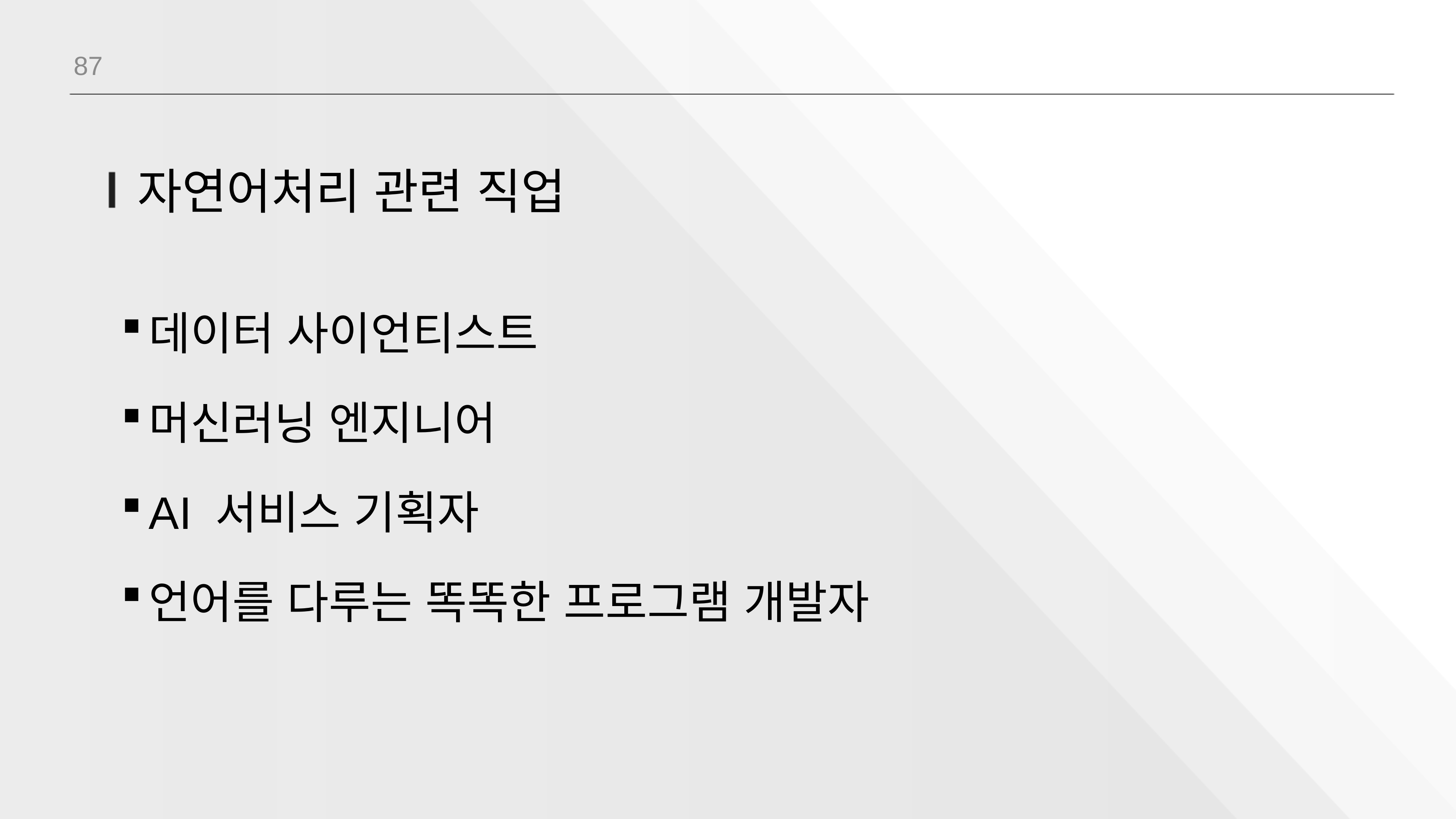

87
# 자연어처리 관련 직업
데이터 사이언티스트
머신러닝 엔지니어
AI 서비스 기획자
언어를 다루는 똑똑한 프로그램 개발자